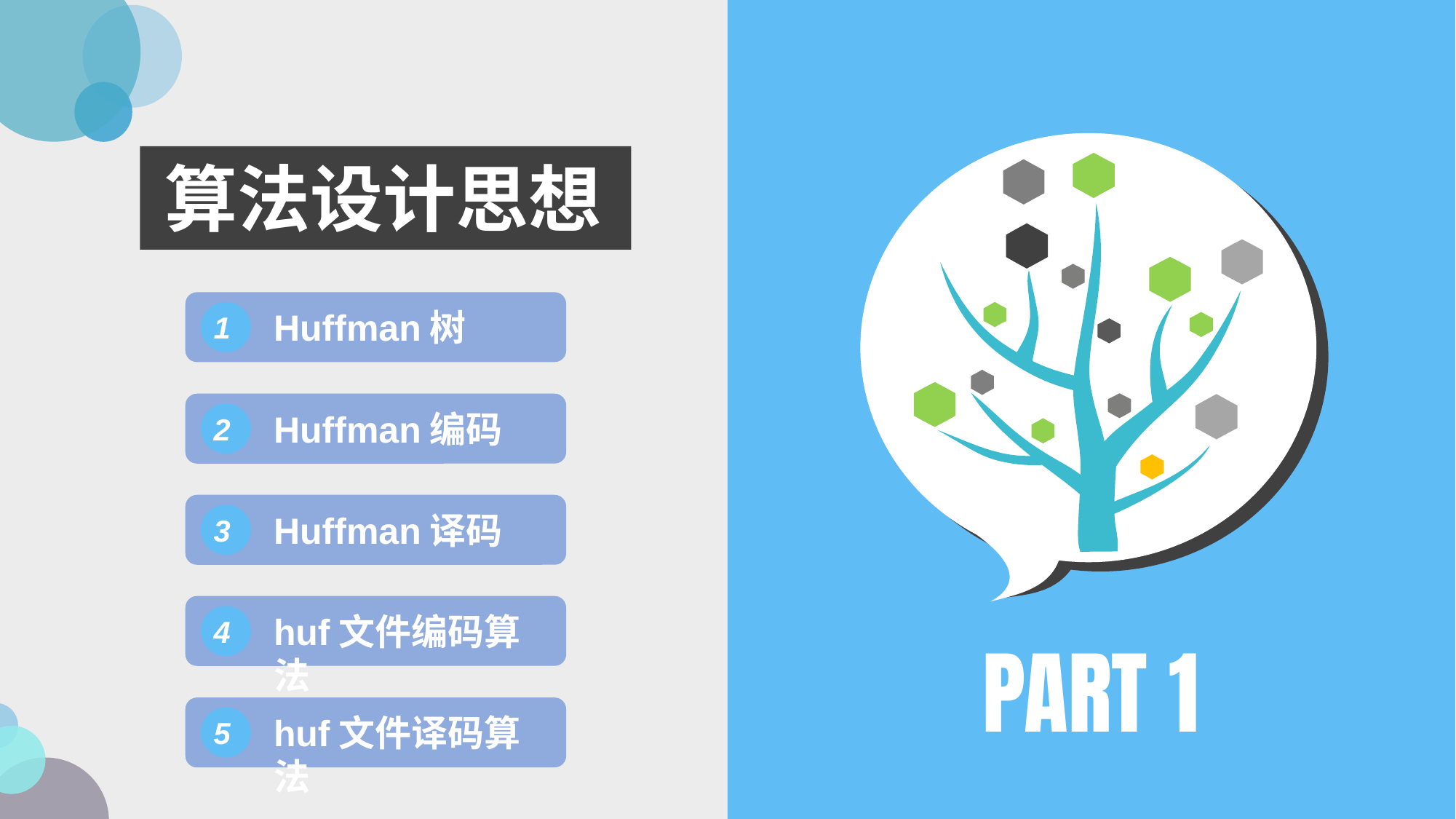

算法设计思想

Huffman树

1

Huffman编码

2

Huffman译码

3

huf文件编码算法

4
PART 1

huf文件译码算法

5